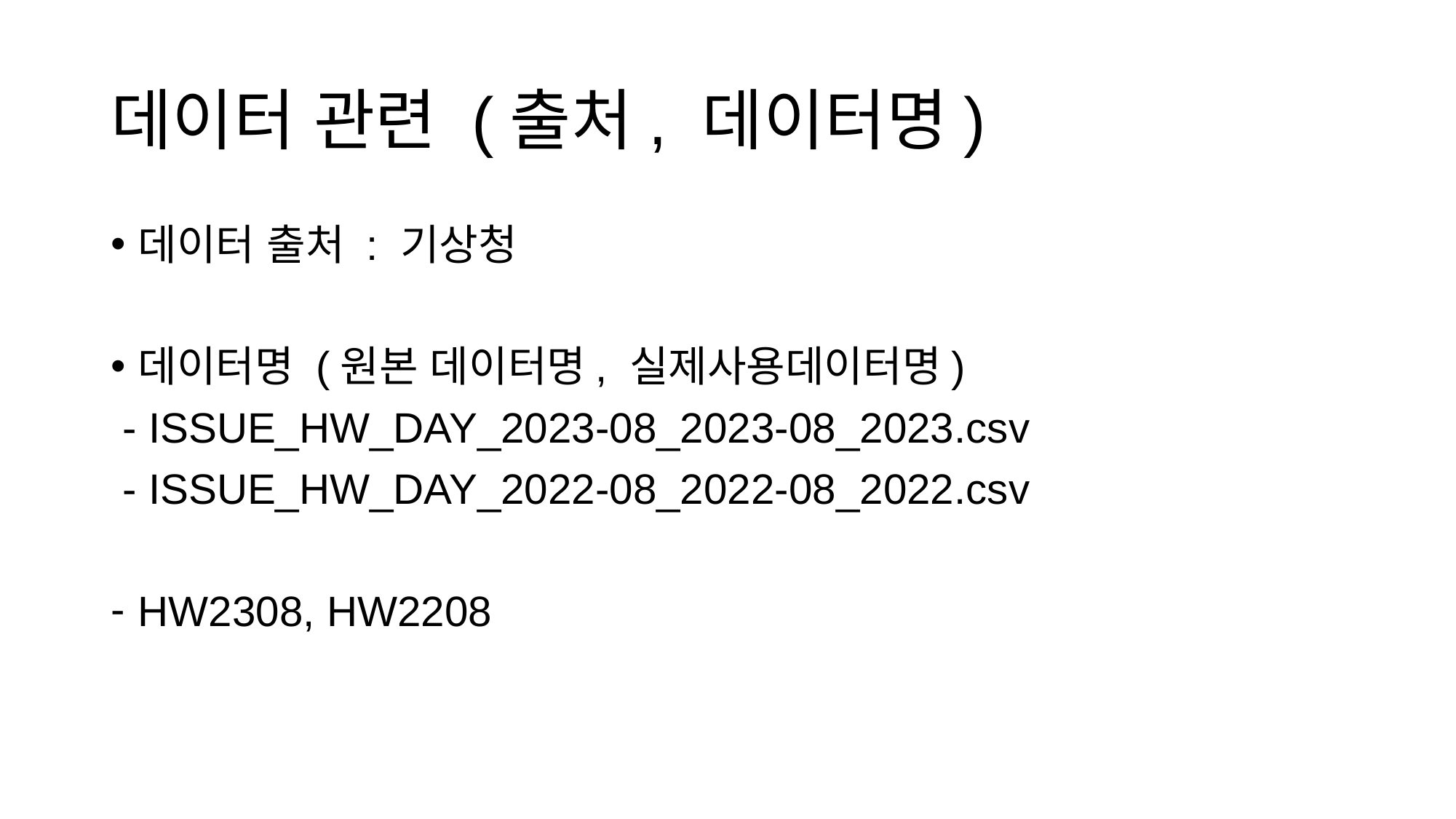

# 데이터 관련 (출처, 데이터명)
데이터 출처 : 기상청

데이터명 (원본 데이터명, 실제사용데이터명)
 - ISSUE_HW_DAY_2023-08_2023-08_2023.csv
 - ISSUE_HW_DAY_2022-08_2022-08_2022.csv

HW2308, HW2208